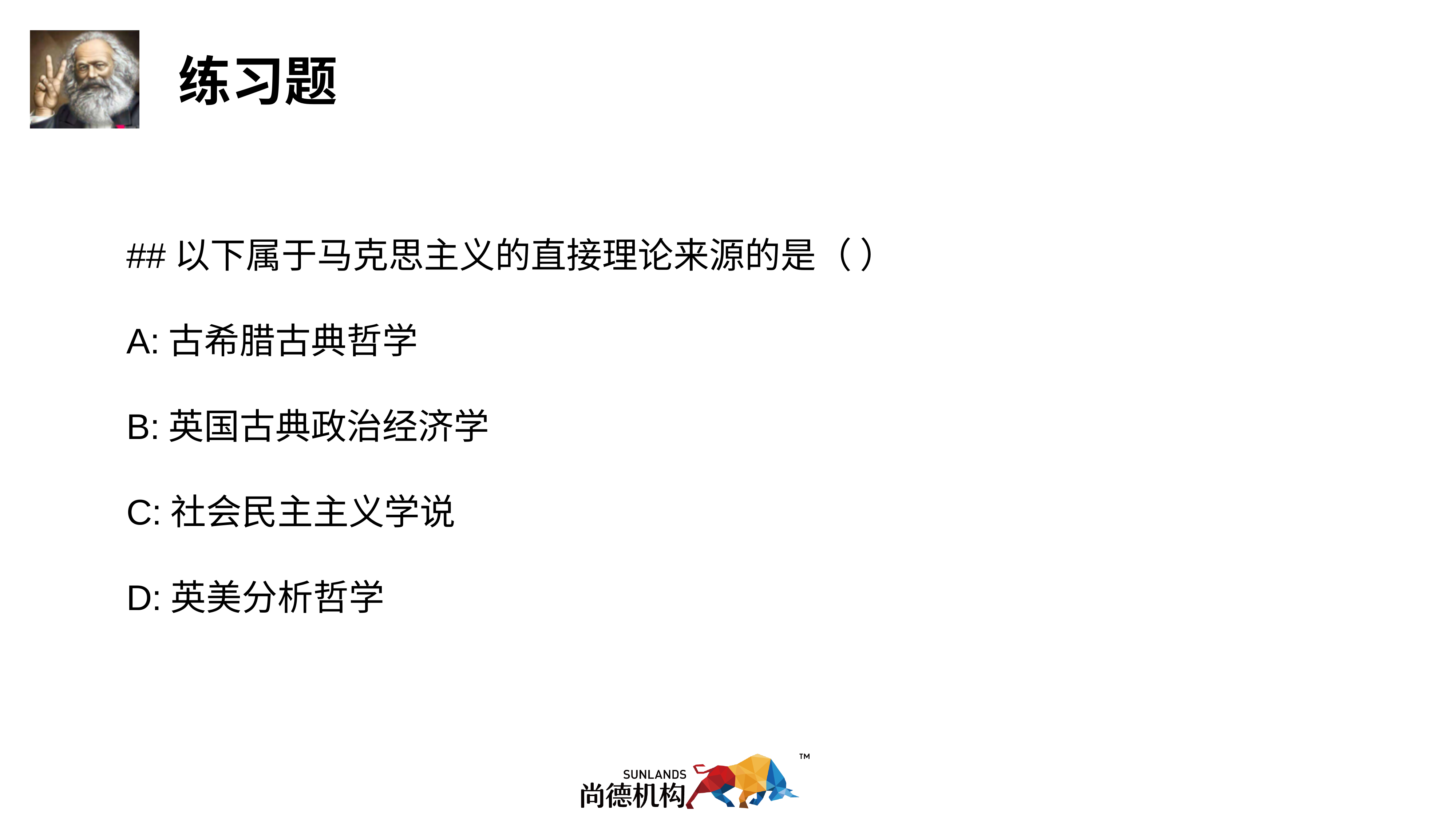

##以下属于马克思主义的直接理论来源的是（ ）
A:古希腊古典哲学
B:英国古典政治经济学
C:社会民主主义学说
D:英美分析哲学